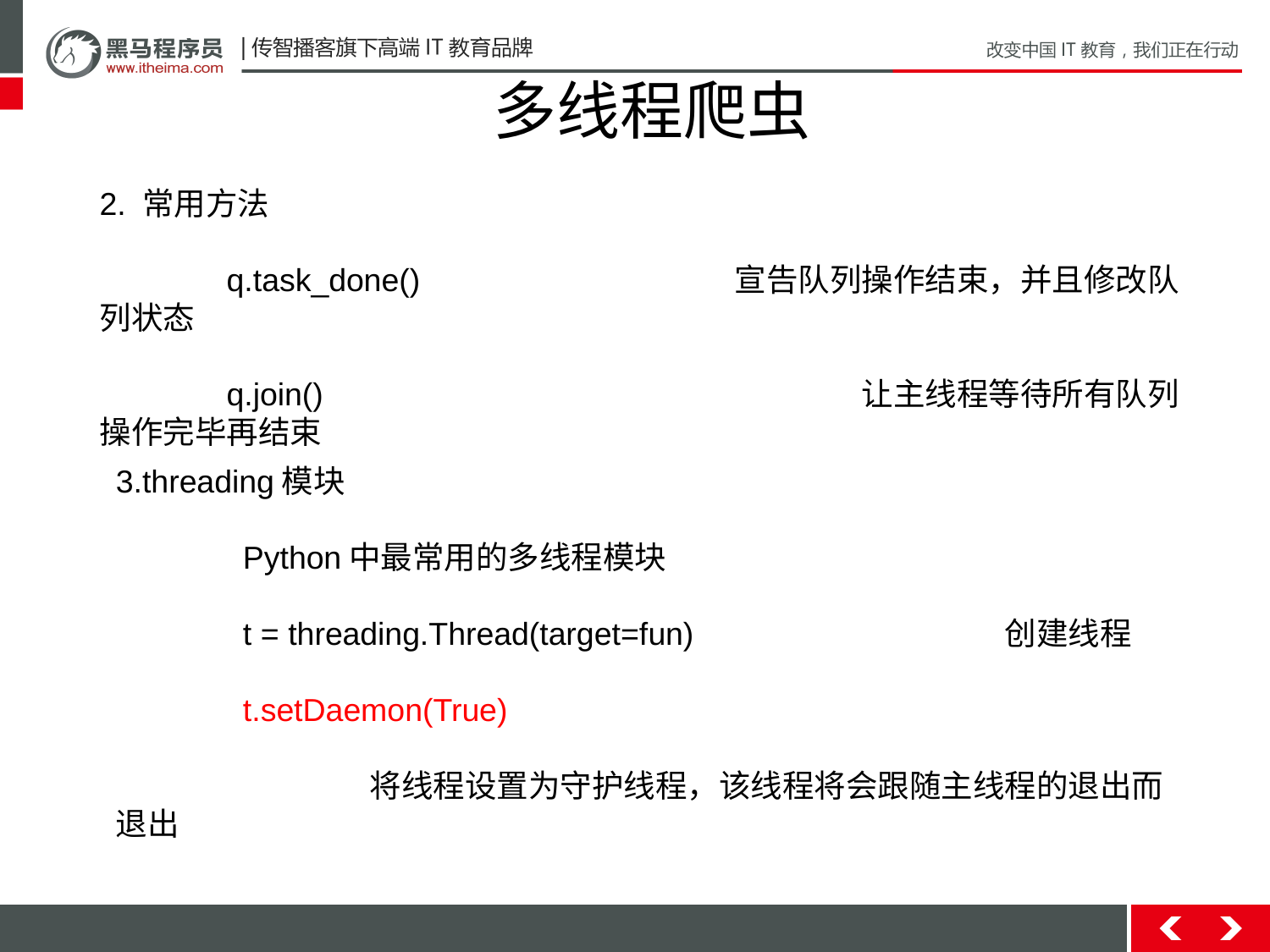

多线程爬虫
2. 常用方法

	q.task_done()			宣告队列操作结束，并且修改队列状态

	q.join()					让主线程等待所有队列操作完毕再结束

3.threading模块

	Python中最常用的多线程模块

	t = threading.Thread(target=fun)			创建线程

	t.setDaemon(True)

		将线程设置为守护线程，该线程将会跟随主线程的退出而退出